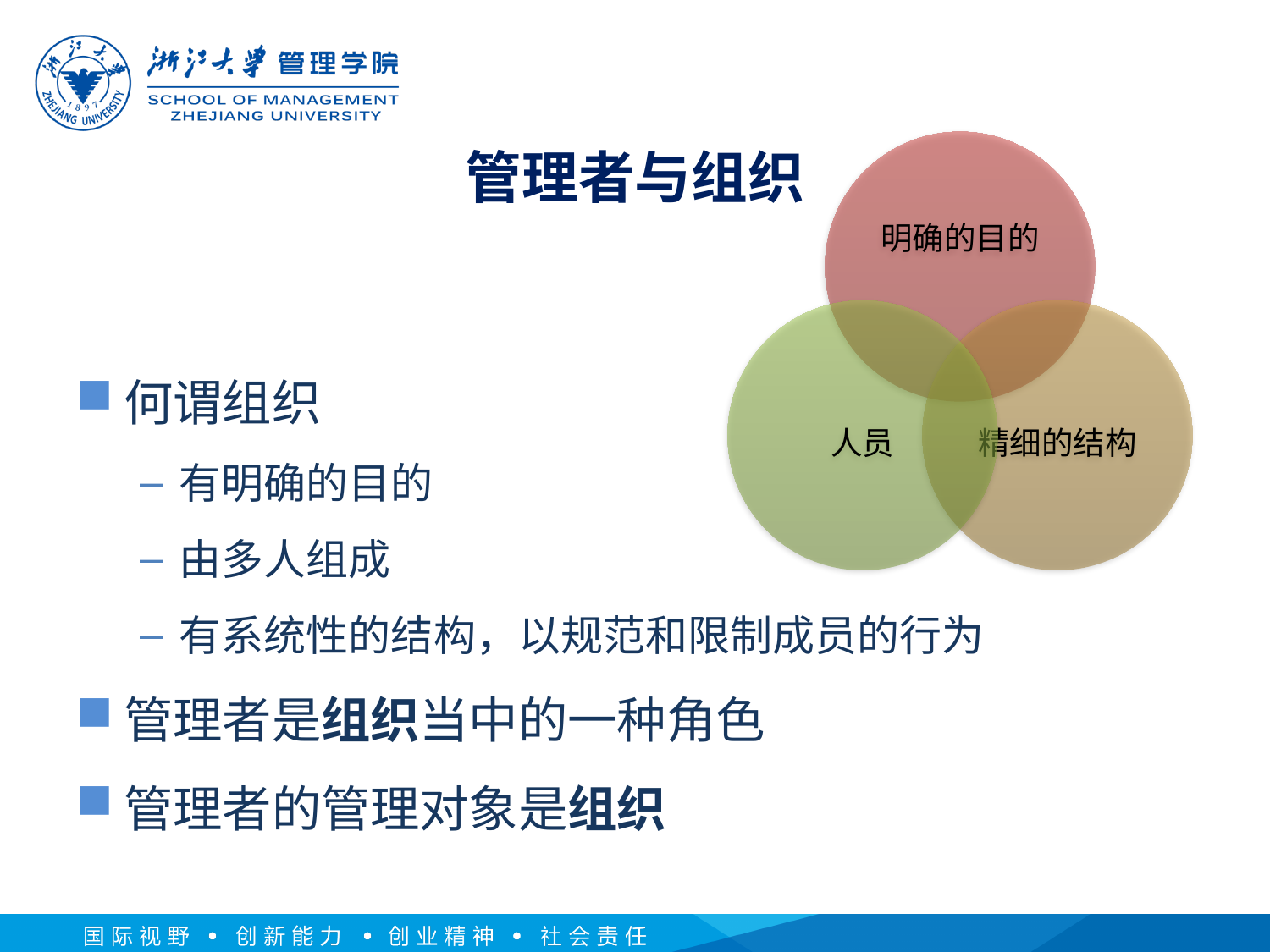

明确的目的
精细的结构
人员
# 管理者与组织
何谓组织
有明确的目的
由多人组成
有系统性的结构，以规范和限制成员的行为
管理者是组织当中的一种角色
管理者的管理对象是组织